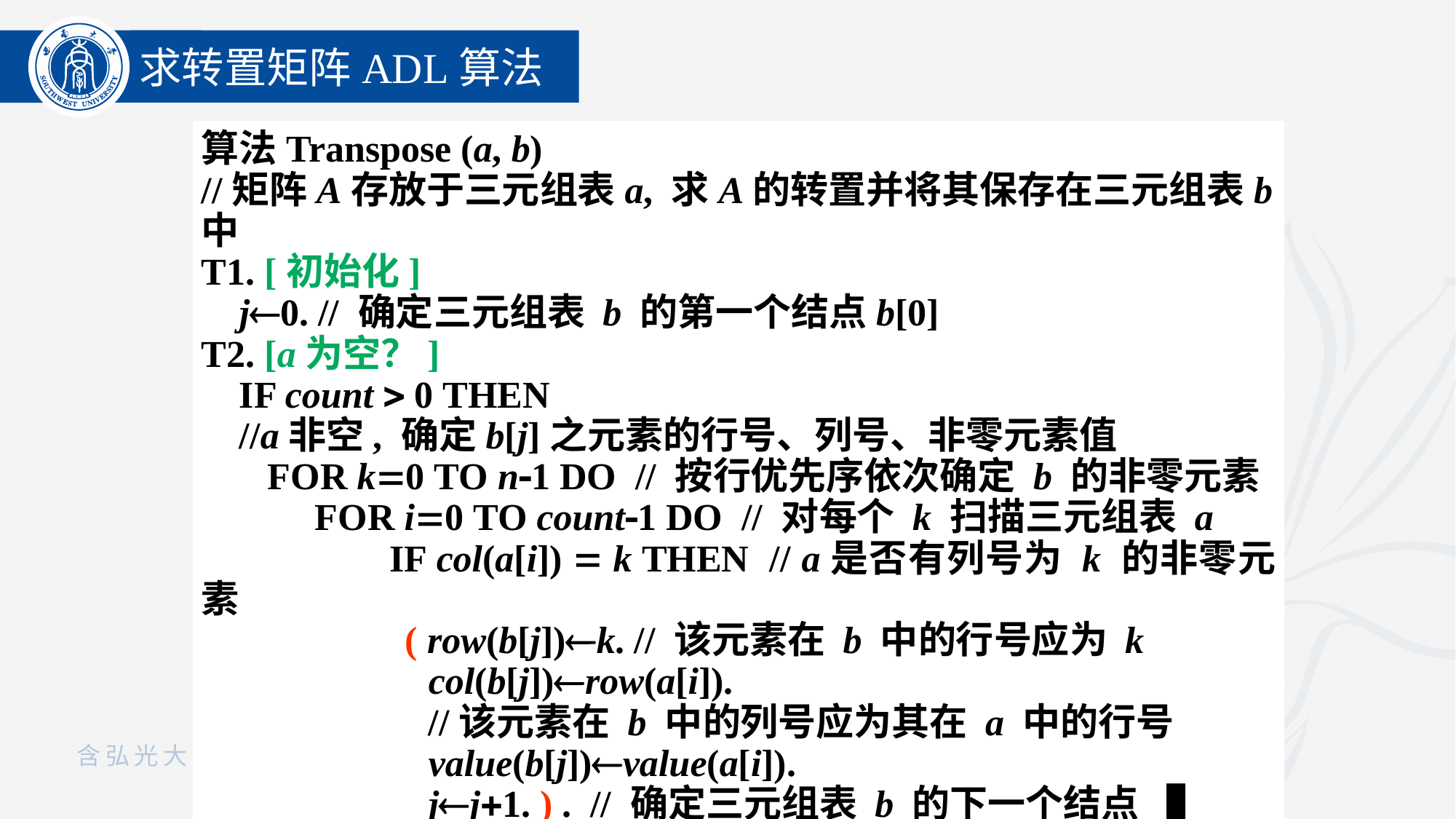

求转置矩阵ADL算法
算法Transpose (a, b)
//矩阵A存放于三元组表a, 求A的转置并将其保存在三元组表b中
T1. [初始化]
    j←0. // 确定三元组表 b 的第一个结点b[0]
T2. [a为空？]
    IF count > 0 THEN
    //a非空, 确定b[j]之元素的行号、列号、非零元素值
       FOR k=0 TO n−1 DO  // 按行优先序依次确定 b 的非零元素
            FOR i=0 TO count−1 DO  // 对每个 k 扫描三元组表 a
                  IF col(a[i]) = k THEN  // a是否有列号为 k 的非零元素
	          ( row(b[j])←k. // 该元素在 b 中的行号应为 k
                        col(b[j])←row(a[i]).
                        //该元素在 b 中的列号应为其在 a 中的行号
                        value(b[j])←value(a[i]).
                        j←j+1. ) .  // 确定三元组表 b 的下一个结点 ▐